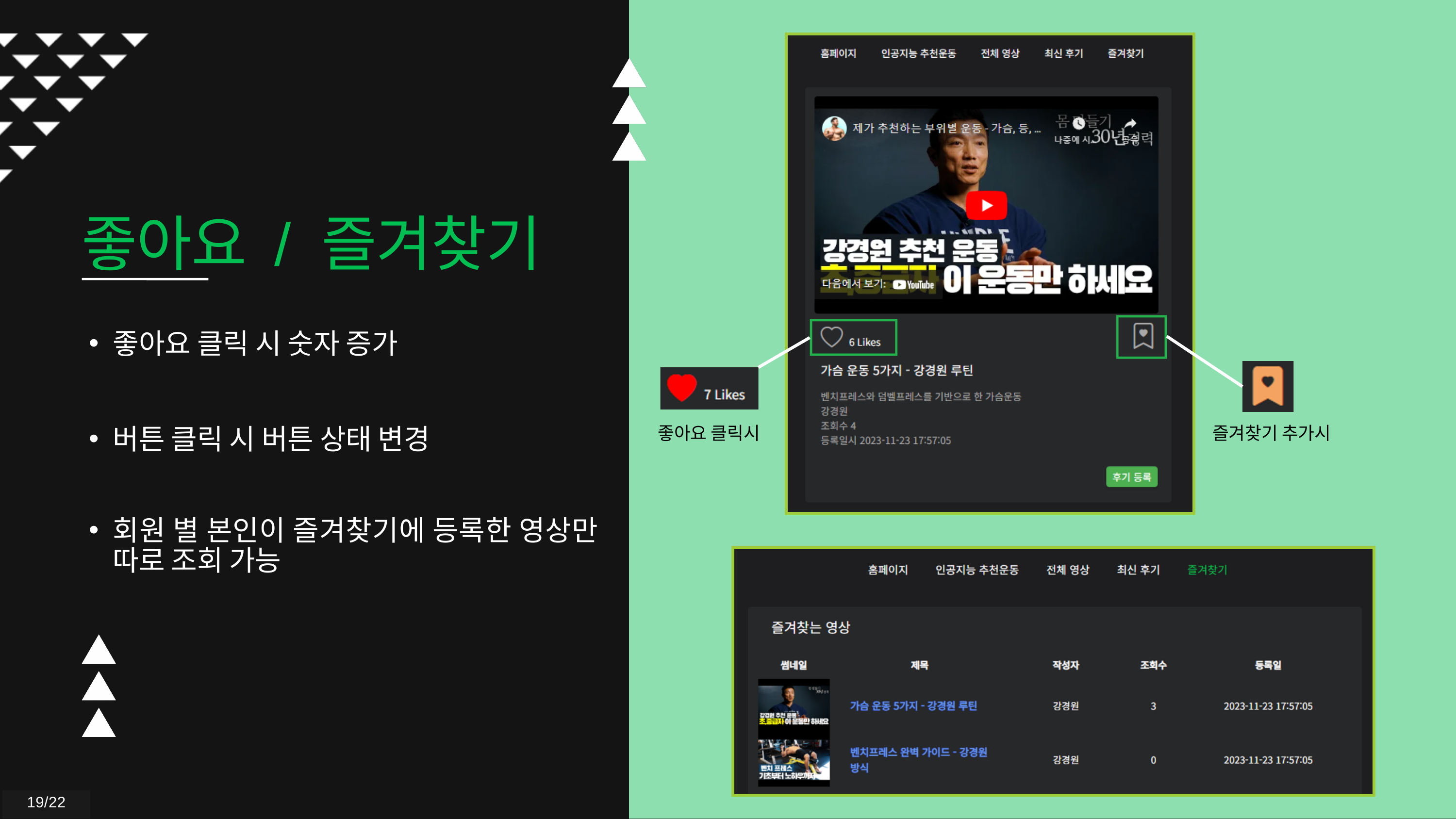

좋아요 / 즐겨찾기

좋아요 클릭 시 숫자 증가

좋아요 클릭시
즐겨찾기 추가시
버튼 클릭 시 버튼 상태 변경

회원 별 본인이 즐겨찾기에 등록한 영상만   따로 조회 가능

19/22